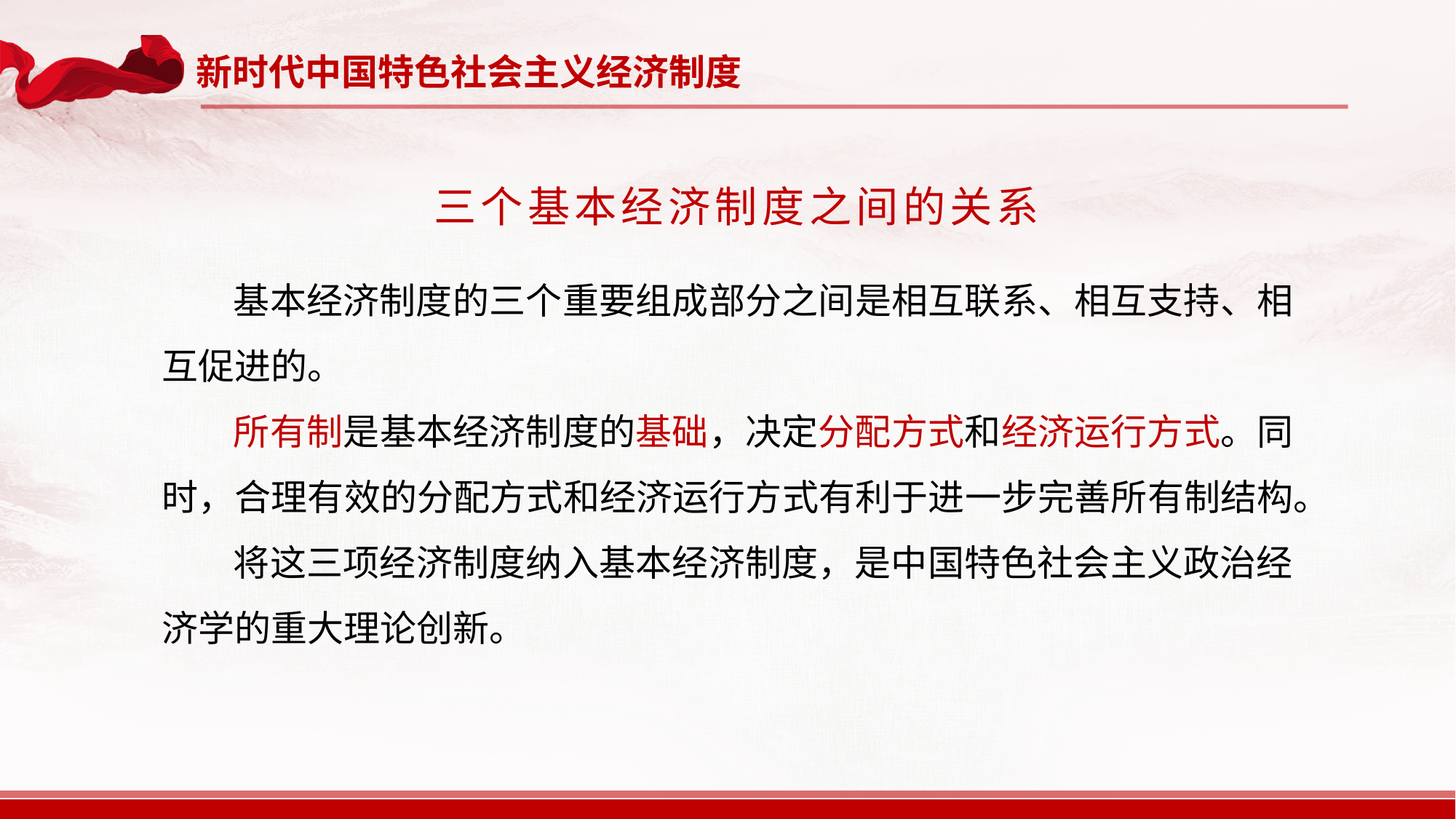

新时代中国特色社会主义经济制度
三个基本经济制度之间的关系
基本经济制度的三个重要组成部分之间是相互联系、相互支持、相互促进的。
所有制是基本经济制度的基础，决定分配方式和经济运行方式。同时，合理有效的分配方式和经济运行方式有利于进一步完善所有制结构。
将这三项经济制度纳入基本经济制度，是中国特色社会主义政治经济学的重大理论创新。